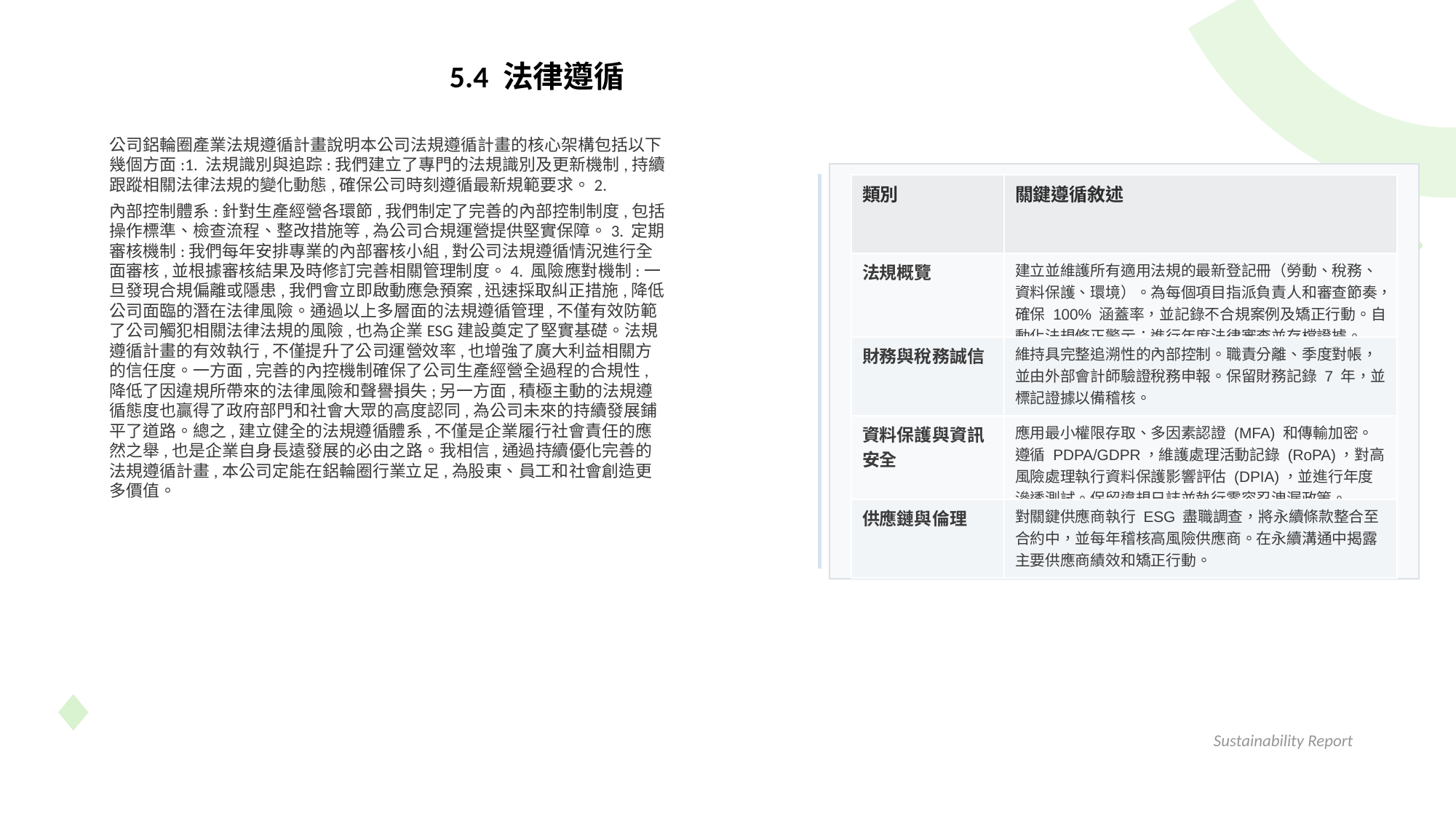

5.4 法律遵循
公司鋁輪圈產業法規遵循計畫說明本公司法規遵循計畫的核心架構包括以下幾個方面:1. 法規識別與追踪:我們建立了專門的法規識別及更新機制,持續跟蹤相關法律法規的變化動態,確保公司時刻遵循最新規範要求。2.
內部控制體系:針對生產經營各環節,我們制定了完善的內部控制制度,包括操作標準、檢查流程、整改措施等,為公司合規運營提供堅實保障。3. 定期審核機制:我們每年安排專業的內部審核小組,對公司法規遵循情況進行全面審核,並根據審核結果及時修訂完善相關管理制度。4. 風險應對機制:一旦發現合規偏離或隱患,我們會立即啟動應急預案,迅速採取糾正措施,降低公司面臨的潛在法律風險。通過以上多層面的法規遵循管理,不僅有效防範了公司觸犯相關法律法規的風險,也為企業ESG建設奠定了堅實基礎。法規遵循計畫的有效執行,不僅提升了公司運營效率,也增強了廣大利益相關方的信任度。一方面,完善的內控機制確保了公司生產經營全過程的合規性,降低了因違規所帶來的法律風險和聲譽損失;另一方面,積極主動的法規遵循態度也贏得了政府部門和社會大眾的高度認同,為公司未來的持續發展鋪平了道路。總之,建立健全的法規遵循體系,不僅是企業履行社會責任的應然之舉,也是企業自身長遠發展的必由之路。我相信,通過持續優化完善的法規遵循計畫,本公司定能在鋁輪圈行業立足,為股東、員工和社會創造更多價值。

| 類別 | 關鍵遵循敘述 |
| --- | --- |
| 法規概覽 | 建立並維護所有適用法規的最新登記冊（勞動、稅務、資料保護、環境）。為每個項目指派負責人和審查節奏，確保 100% 涵蓋率，並記錄不合規案例及矯正行動。自動化法規修正警示；進行年度法律審查並存檔證據。 |
| 財務與稅務誠信 | 維持具完整追溯性的內部控制。職責分離、季度對帳，並由外部會計師驗證稅務申報。保留財務記錄 7 年，並標記證據以備稽核。 |
| 資料保護與資訊安全 | 應用最小權限存取、多因素認證 (MFA) 和傳輸加密。遵循 PDPA/GDPR，維護處理活動記錄 (RoPA)，對高風險處理執行資料保護影響評估 (DPIA)，並進行年度滲透測試。保留違規日誌並執行零容忍洩漏政策。 |
| 供應鏈與倫理 | 對關鍵供應商執行 ESG 盡職調查，將永續條款整合至合約中，並每年稽核高風險供應商。在永續溝通中揭露主要供應商績效和矯正行動。 |
Sustainability Report